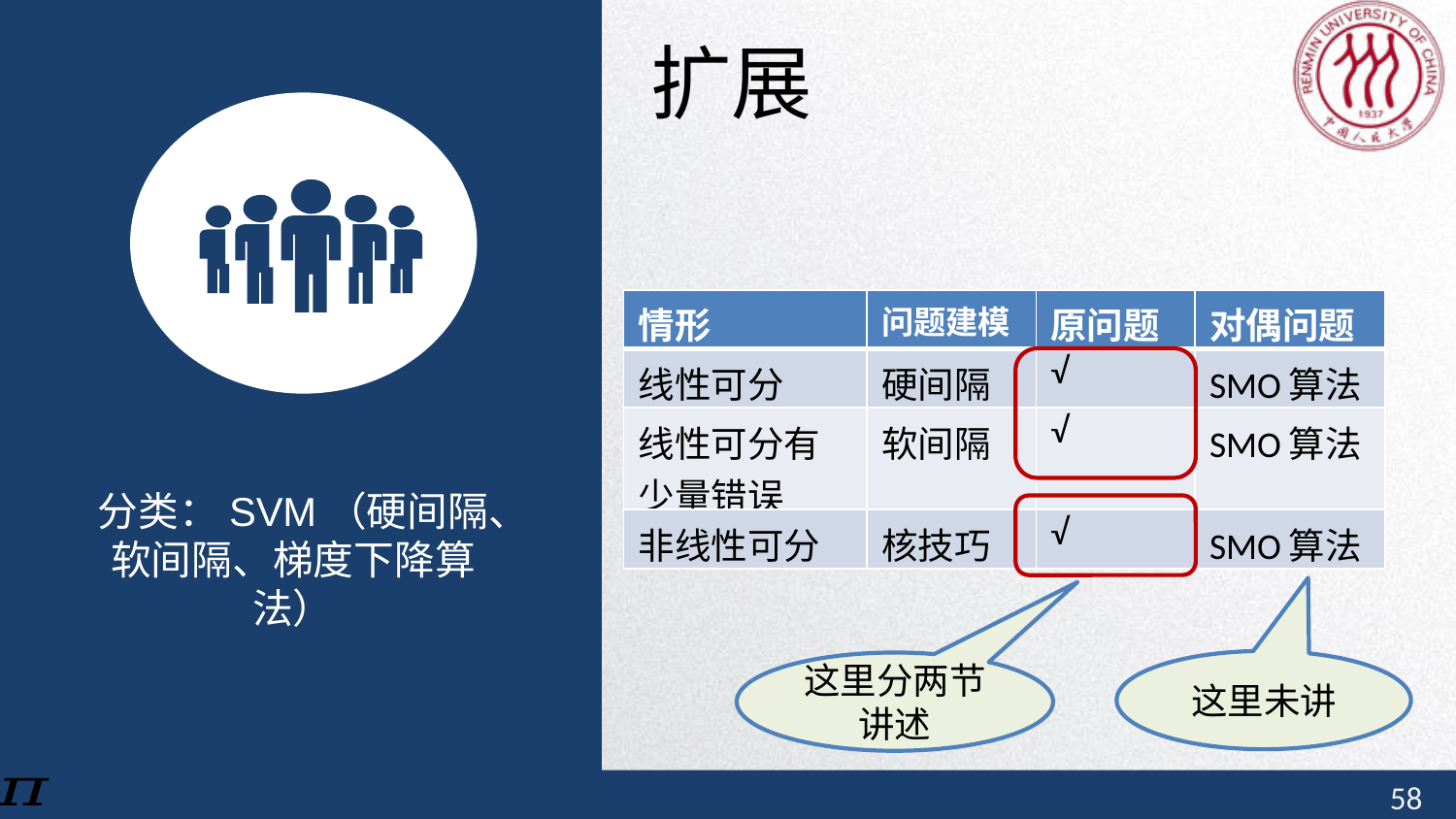

扩展

| 情形 | 问题建模 | 原问题 | 对偶问题 |
| --- | --- | --- | --- |
| 线性可分 | 硬间隔 | √ | SMO算法 |
| 线性可分有少量错误 | 软间隔 | √ | SMO算法 |
| 非线性可分 | 核技巧 | √ | SMO算法 |

分类：SVM（硬间隔、软间隔、梯度下降算法）

这里未讲
这里分两节讲述